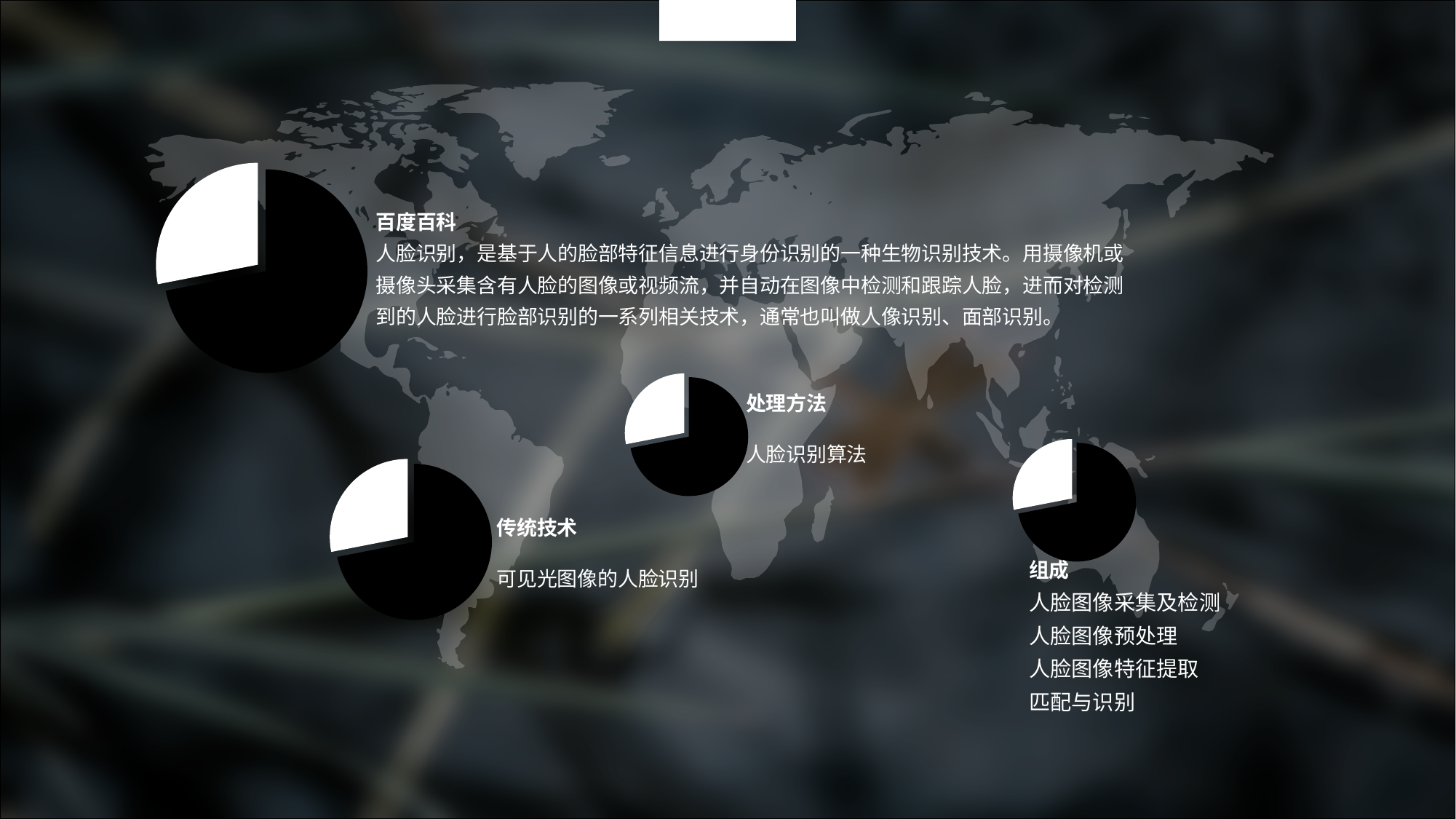

可见光图像的人脸识别

### Chart

| Category |
|---|

### Chart

| Category | 销售 |
|---|---|
| 第一季度 | 8.200000000000001 |
| 第二季度 | 3.2 |
百度百科
人脸识别，是基于人的脸部特征信息进行身份识别的一种生物识别技术。用摄像机或摄像头采集含有人脸的图像或视频流，并自动在图像中检测和跟踪人脸，进而对检测到的人脸进行脸部识别的一系列相关技术，通常也叫做人像识别、面部识别。

### Chart

| Category | 销售 |
|---|---|
| 第一季度 | 8.200000000000001 |
| 第二季度 | 3.2 |
处理方法

人脸识别算法

### Chart

| Category | 销售 |
|---|---|
| 第一季度 | 8.200000000000001 |
| 第二季度 | 3.2 |

### Chart

| Category | 销售 |
|---|---|
| 第一季度 | 8.200000000000001 |
| 第二季度 | 3.2 |
传统技术

可见光图像的人脸识别
组成
人脸图像采集及检测
人脸图像预处理
人脸图像特征提取
匹配与识别